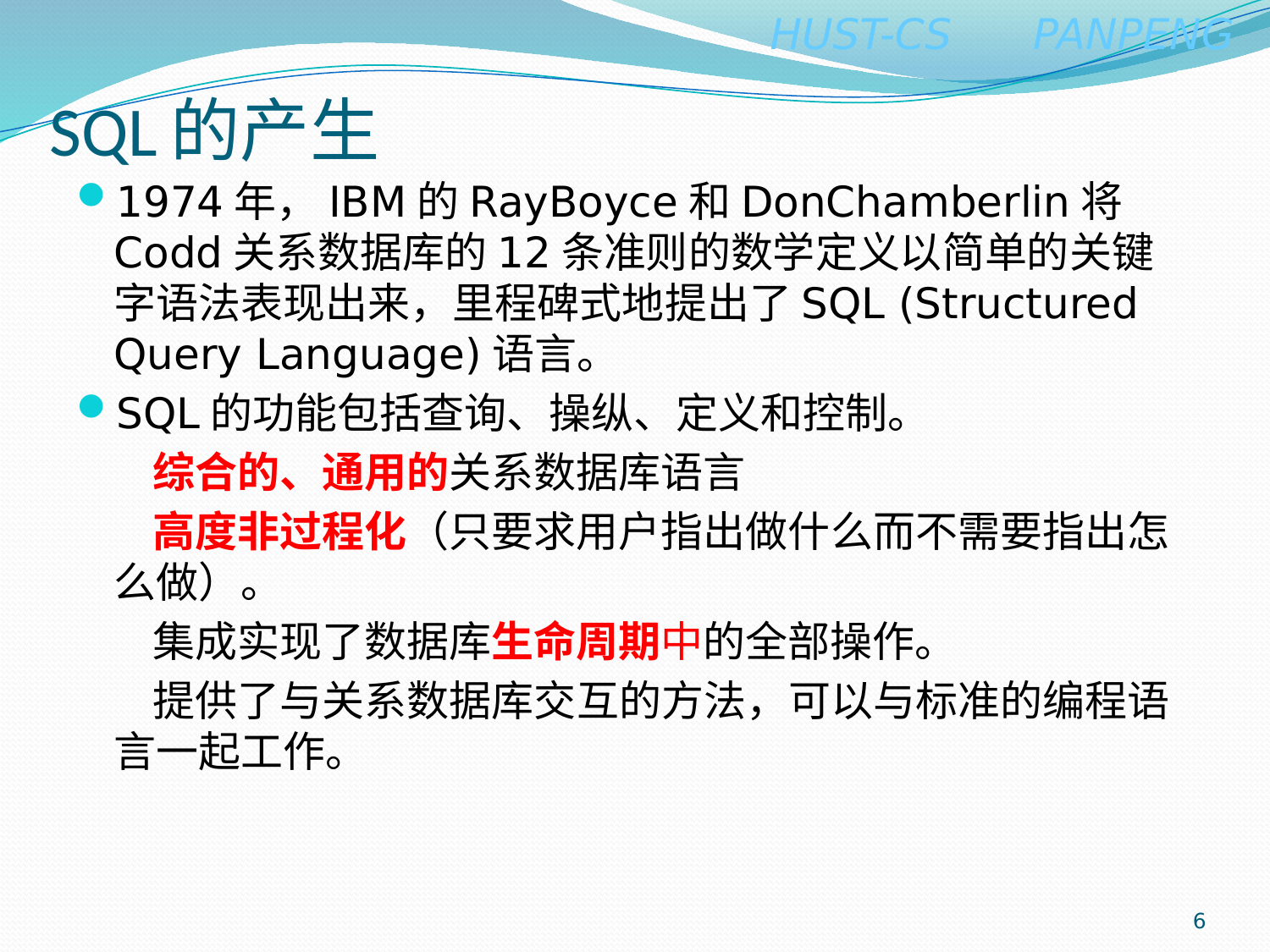

# SQL的产生
1974年，IBM的RayBoyce和DonChamberlin将Codd关系数据库的12条准则的数学定义以简单的关键字语法表现出来，里程碑式地提出了SQL (Structured Query Language)语言。
SQL的功能包括查询、操纵、定义和控制。
       综合的、通用的关系数据库语言
       高度非过程化（只要求用户指出做什么而不需要指出怎么做）。
       集成实现了数据库生命周期中的全部操作。
       提供了与关系数据库交互的方法，可以与标准的编程语言一起工作。
6